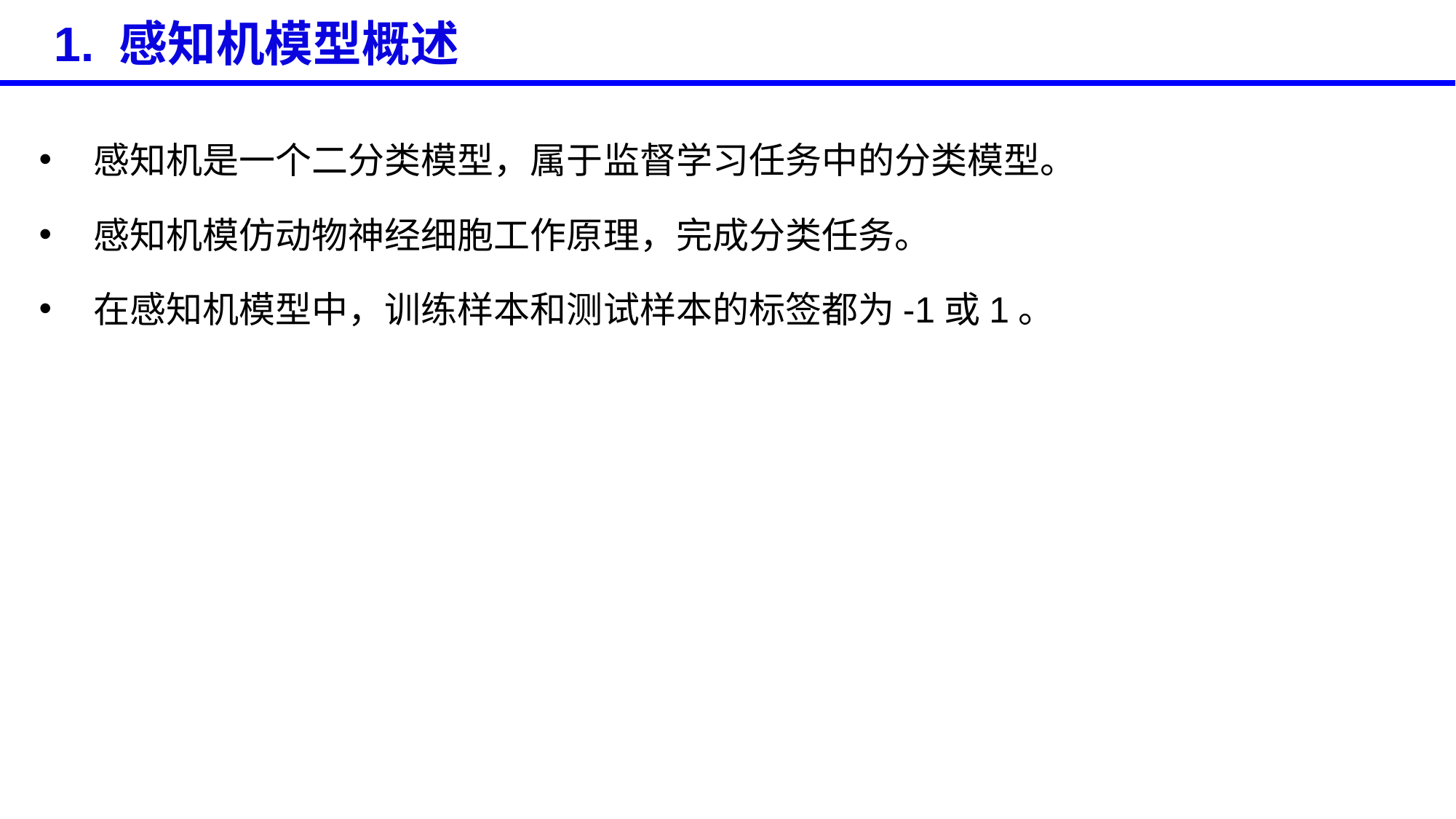

1. 感知机模型概述
感知机是一个二分类模型，属于监督学习任务中的分类模型。
感知机模仿动物神经细胞工作原理，完成分类任务。
在感知机模型中，训练样本和测试样本的标签都为-1或1。